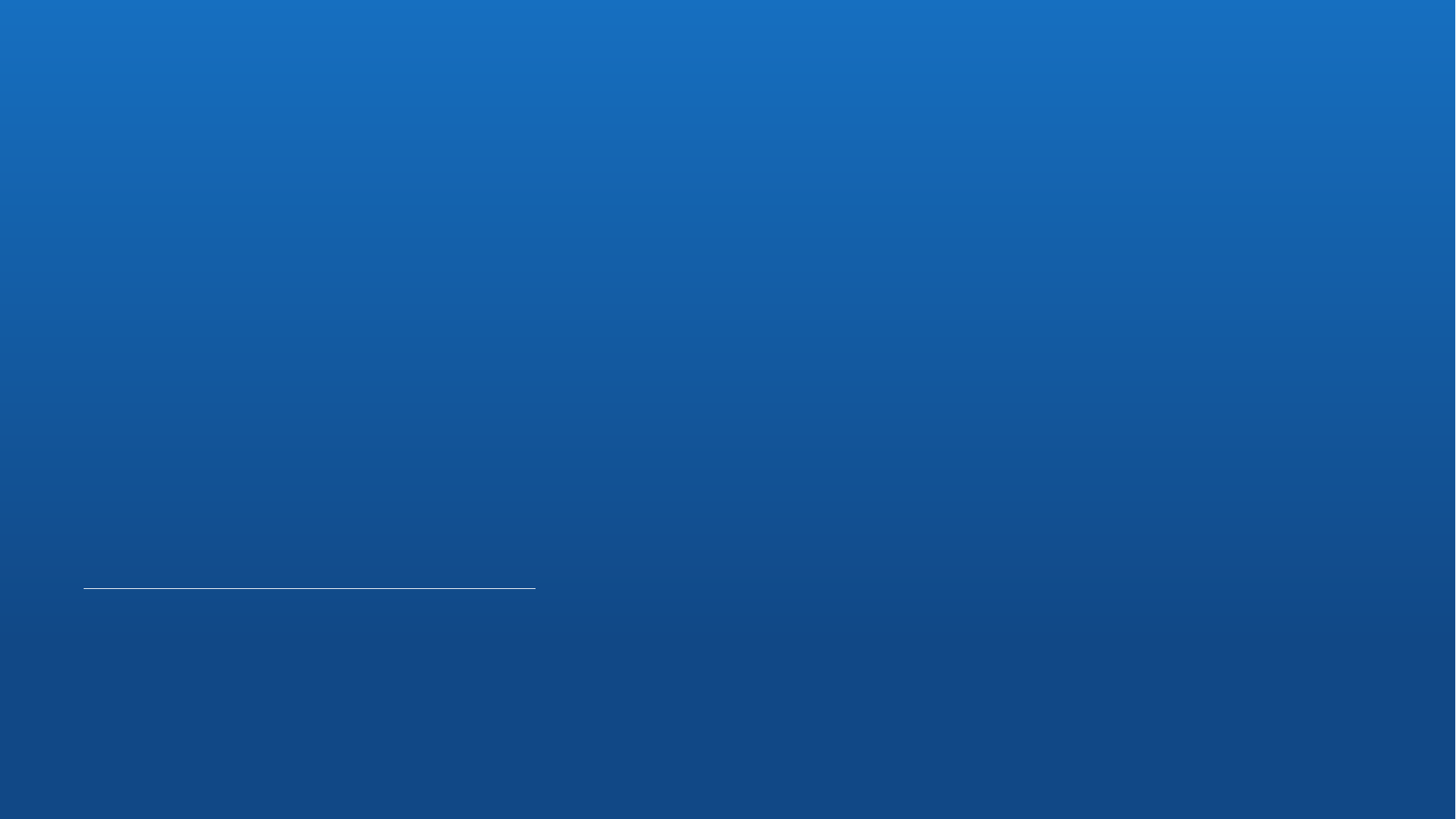

여기까지
발표를
마무리하겠습니다
여러분의 화장실 이용을 보장해드리도록 하겠습니다.
HuStar ICT 세번째 프로젝트
2020.08.25
옥승배  윤태준  윤기재  주정훈